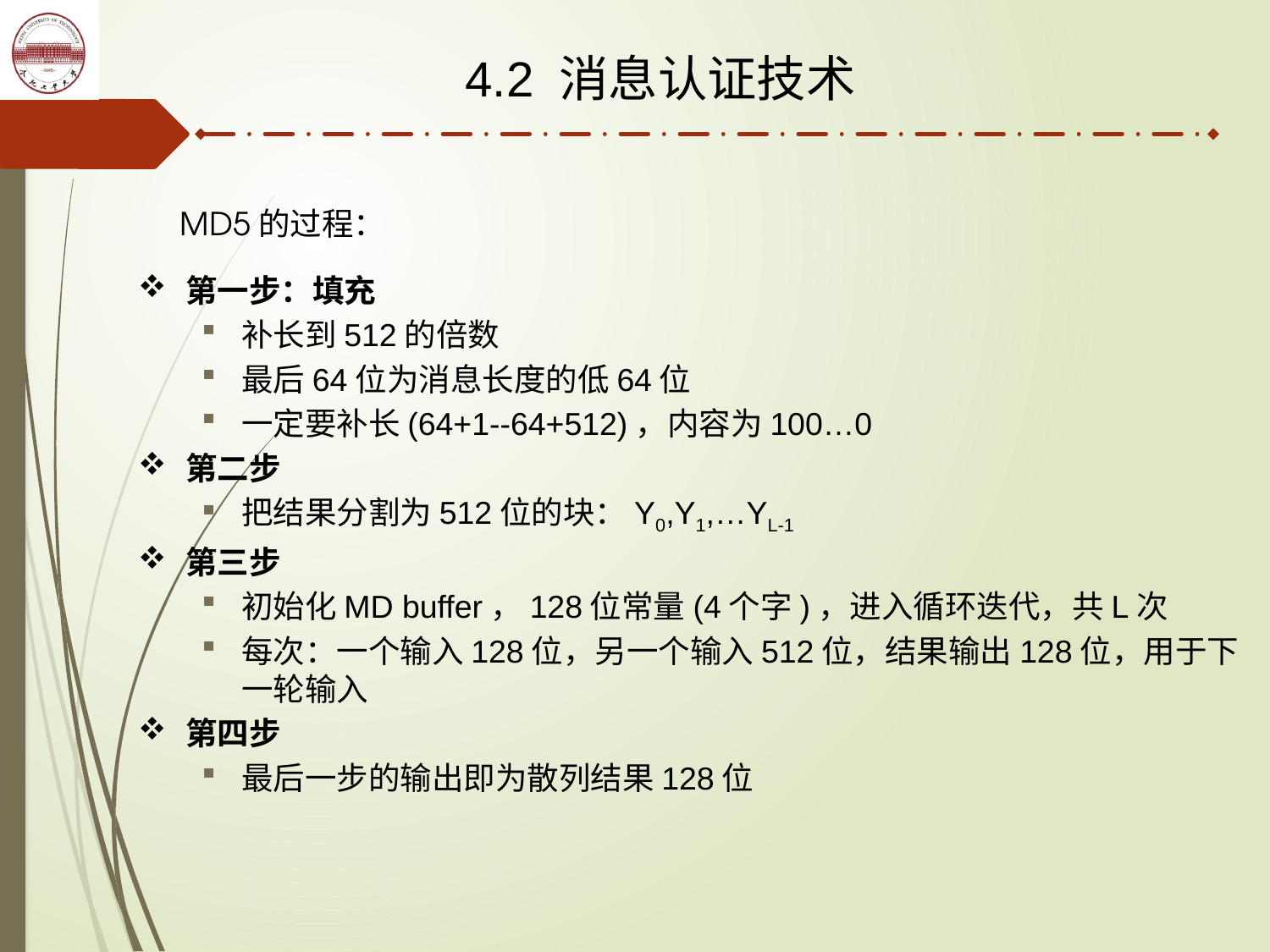

4.2 消息认证技术
MD5的过程：
第一步：填充
补长到512的倍数
最后64位为消息长度的低64位
一定要补长(64+1--64+512)，内容为100…0
第二步
把结果分割为512位的块：Y0,Y1,…YL-1
第三步
初始化MD buffer，128位常量(4个字)，进入循环迭代，共L次
每次：一个输入128位，另一个输入512位，结果输出128位，用于下一轮输入
第四步
最后一步的输出即为散列结果128位